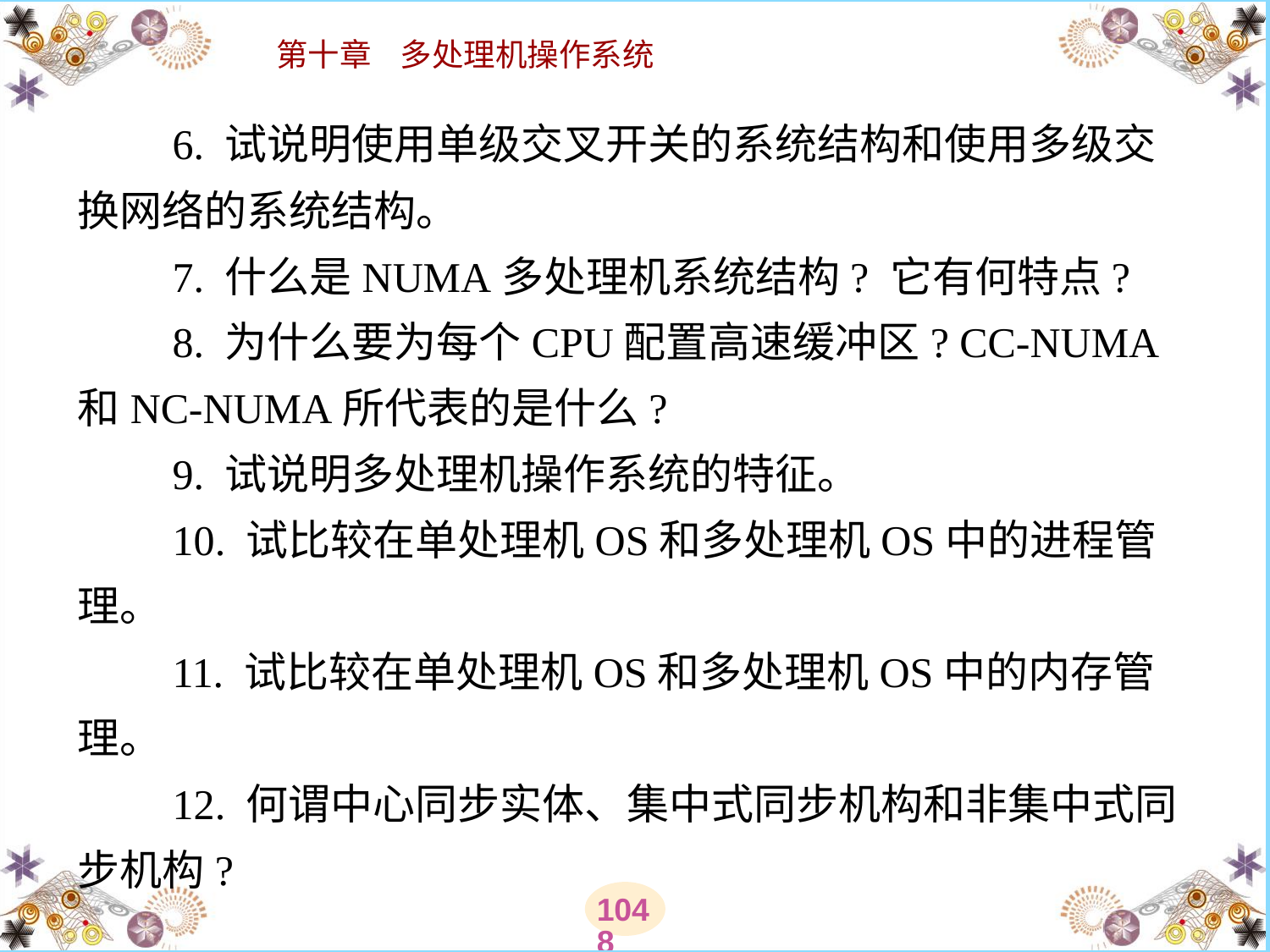

# 6. 试说明使用单级交叉开关的系统结构和使用多级交换网络的系统结构。 　　7. 什么是NUMA多处理机系统结构? 它有何特点? 　　8. 为什么要为每个CPU配置高速缓冲区? CC-NUMA和NC-NUMA所代表的是什么? 　　9. 试说明多处理机操作系统的特征。 　　10. 试比较在单处理机OS和多处理机OS中的进程管理。 　　11. 试比较在单处理机OS和多处理机OS中的内存管理。 　　12. 何谓中心同步实体、集中式同步机构和非集中式同步机构?